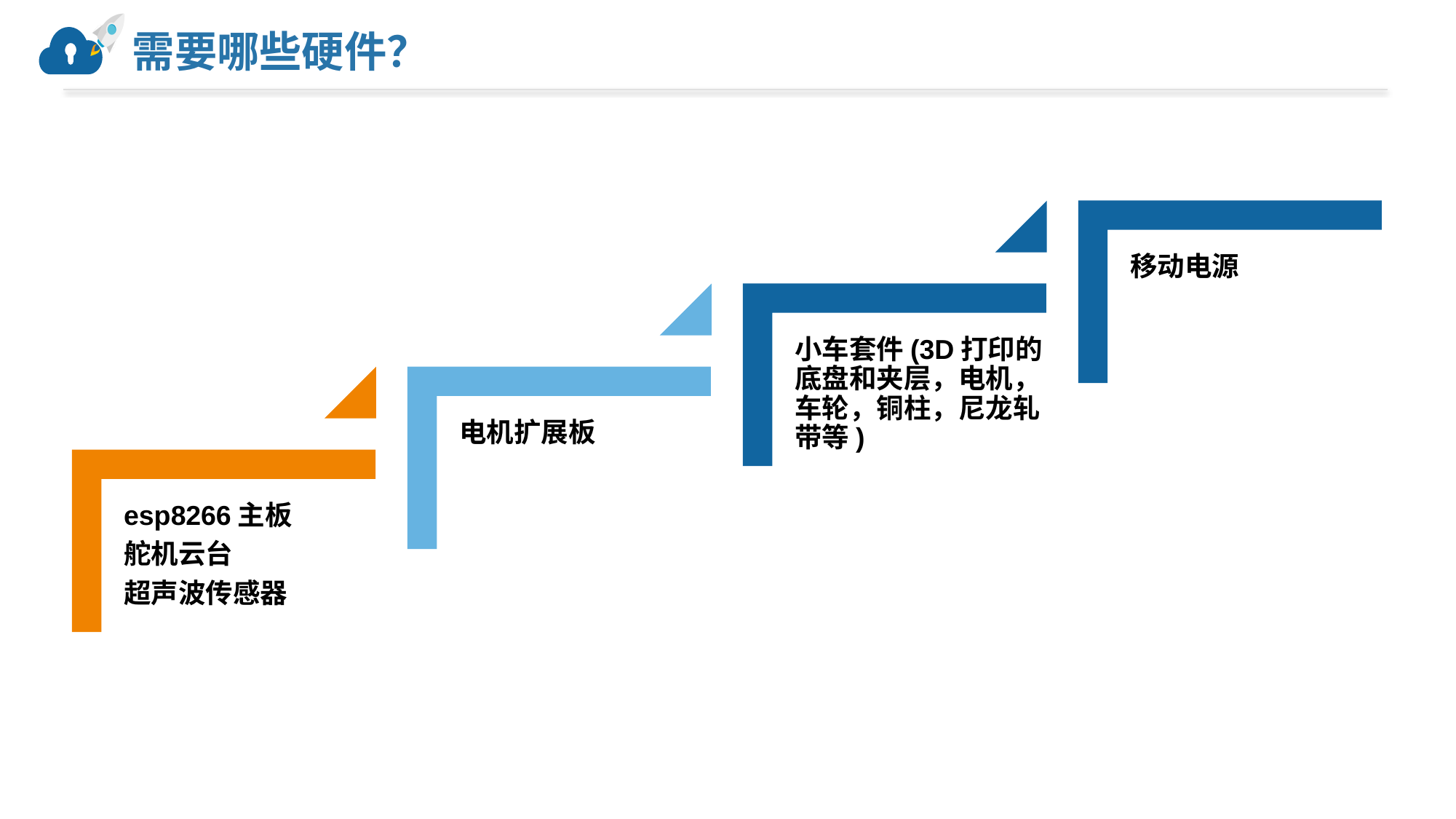

# 需要哪些硬件？
esp8266主板
舵机云台
超声波传感器
电机扩展板
小车套件(3D打印的底盘和夹层，电机，车轮，铜柱，尼龙轧带等)
移动电源